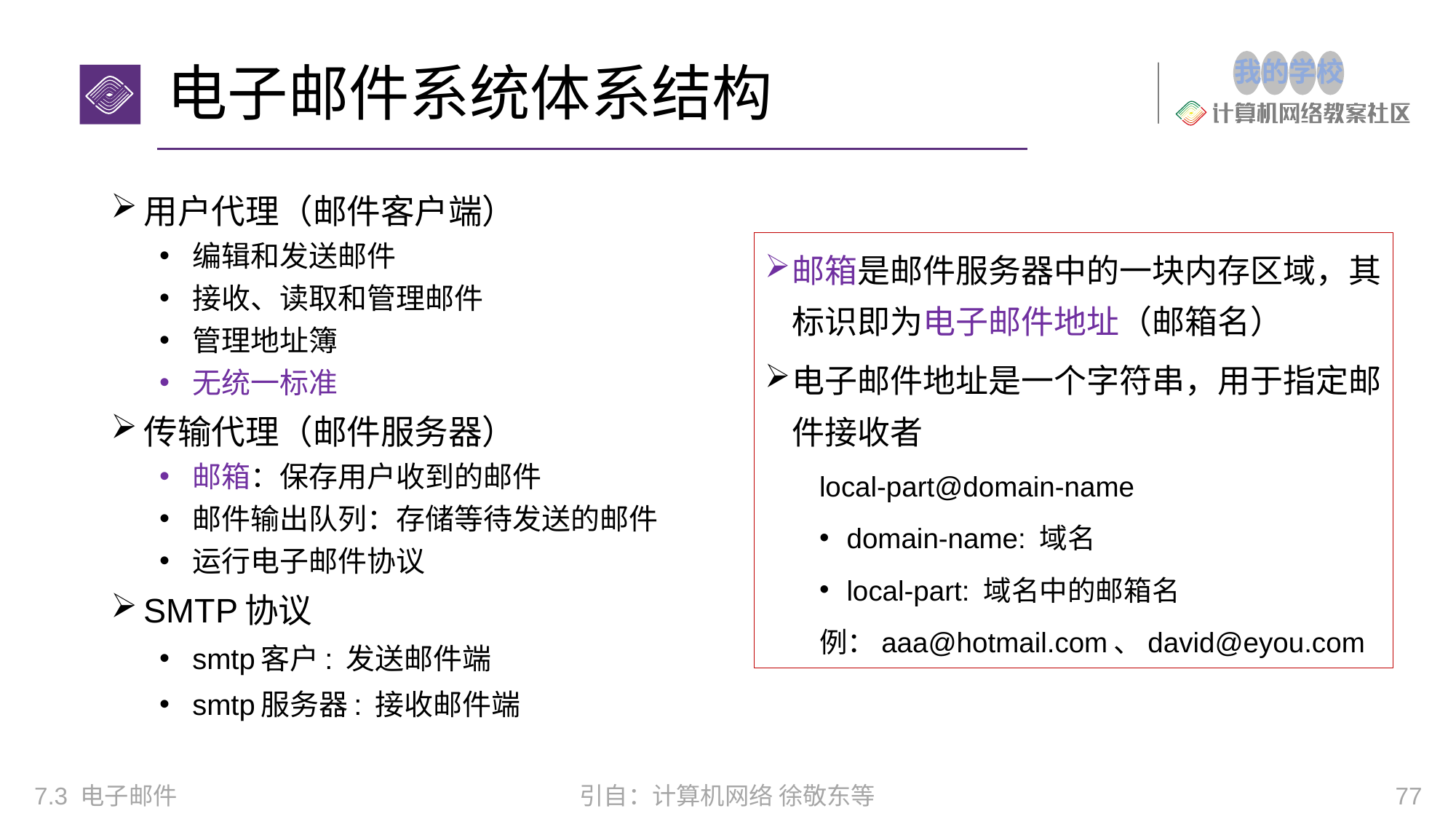

# 电子邮件系统体系结构
用户代理（邮件客户端）
编辑和发送邮件
接收、读取和管理邮件
管理地址簿
无统一标准
传输代理（邮件服务器）
邮箱：保存用户收到的邮件
邮件输出队列：存储等待发送的邮件
运行电子邮件协议
SMTP协议
smtp客户: 发送邮件端
smtp服务器: 接收邮件端
邮箱是邮件服务器中的一块内存区域，其标识即为电子邮件地址（邮箱名）
电子邮件地址是一个字符串，用于指定邮件接收者
local-part@domain-name
domain-name: 域名
local-part: 域名中的邮箱名
例：aaa@hotmail.com、david@eyou.com
7.3 电子邮件
引自：计算机网络 徐敬东等
77